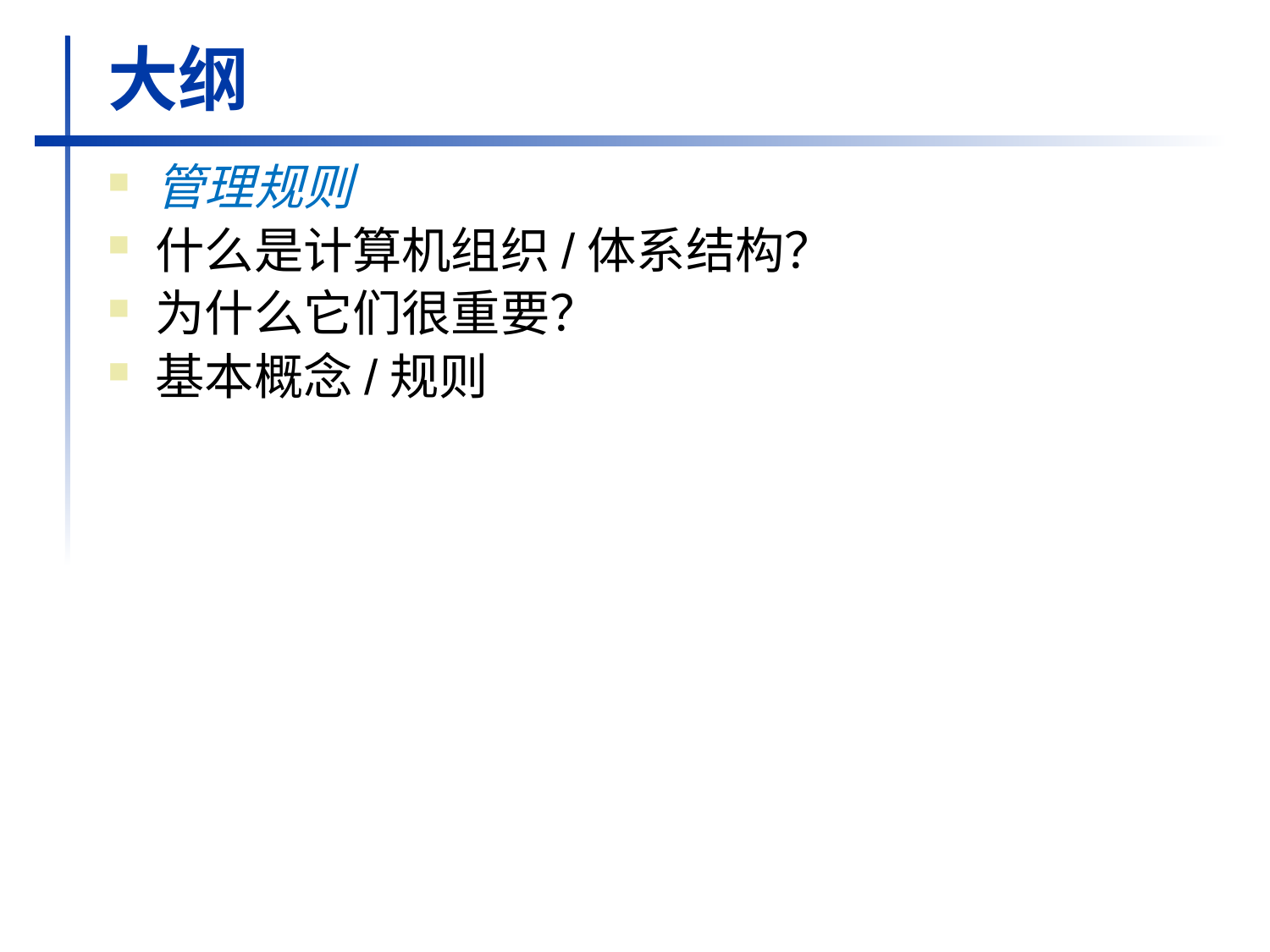

# 大纲
管理规则
什么是计算机组织/体系结构？
为什么它们很重要？
基本概念/规则